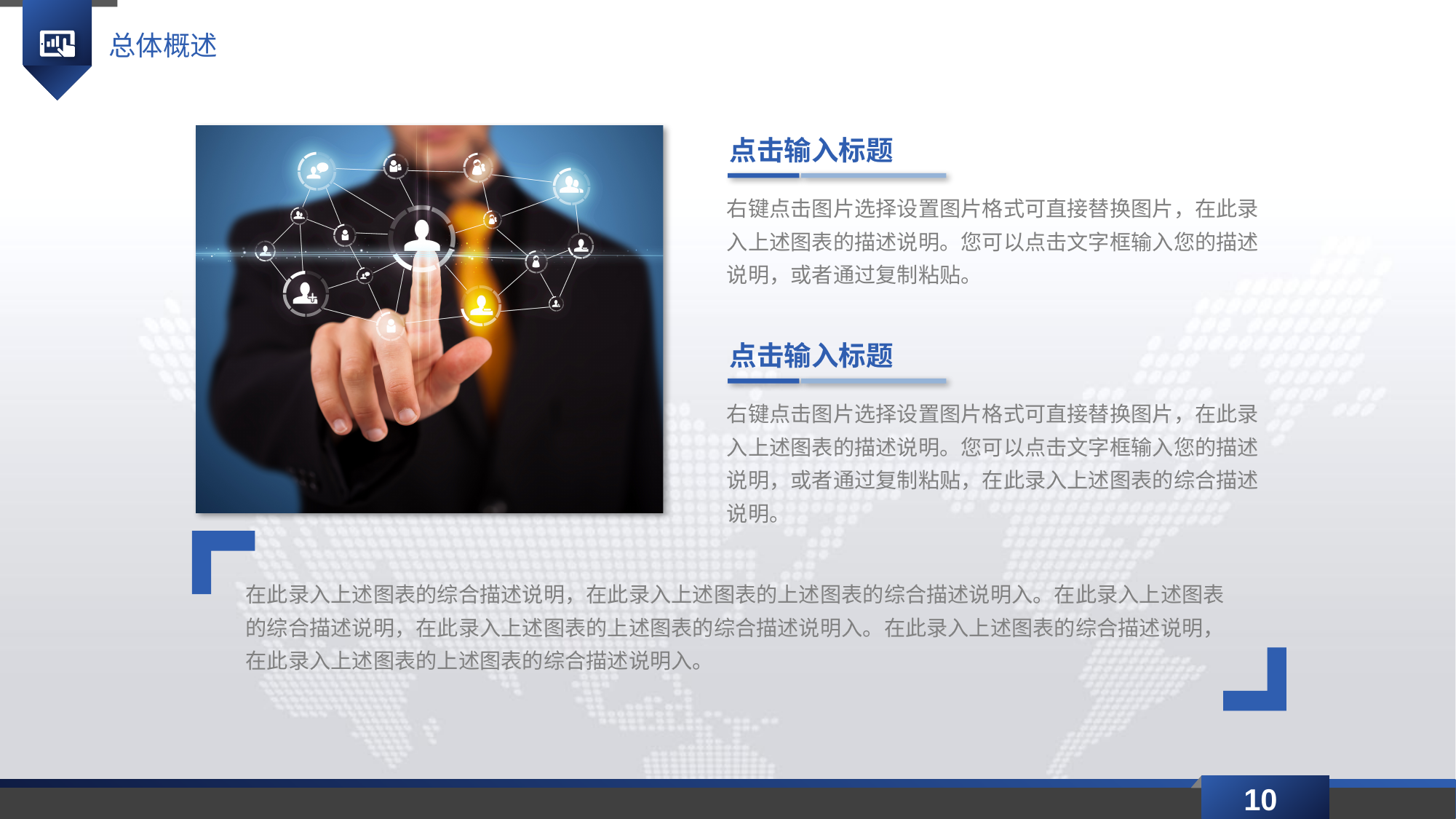

总体概述

点击输入标题

右键点击图片选择设置图片格式可直接替换图片，在此录入上述图表的描述说明。您可以点击文字框输入您的描述说明，或者通过复制粘贴。
点击输入标题

右键点击图片选择设置图片格式可直接替换图片，在此录入上述图表的描述说明。您可以点击文字框输入您的描述说明，或者通过复制粘贴，在此录入上述图表的综合描述说明。

在此录入上述图表的综合描述说明，在此录入上述图表的上述图表的综合描述说明入。在此录入上述图表的综合描述说明，在此录入上述图表的上述图表的综合描述说明入。在此录入上述图表的综合描述说明，在此录入上述图表的上述图表的综合描述说明入。

10

延时符